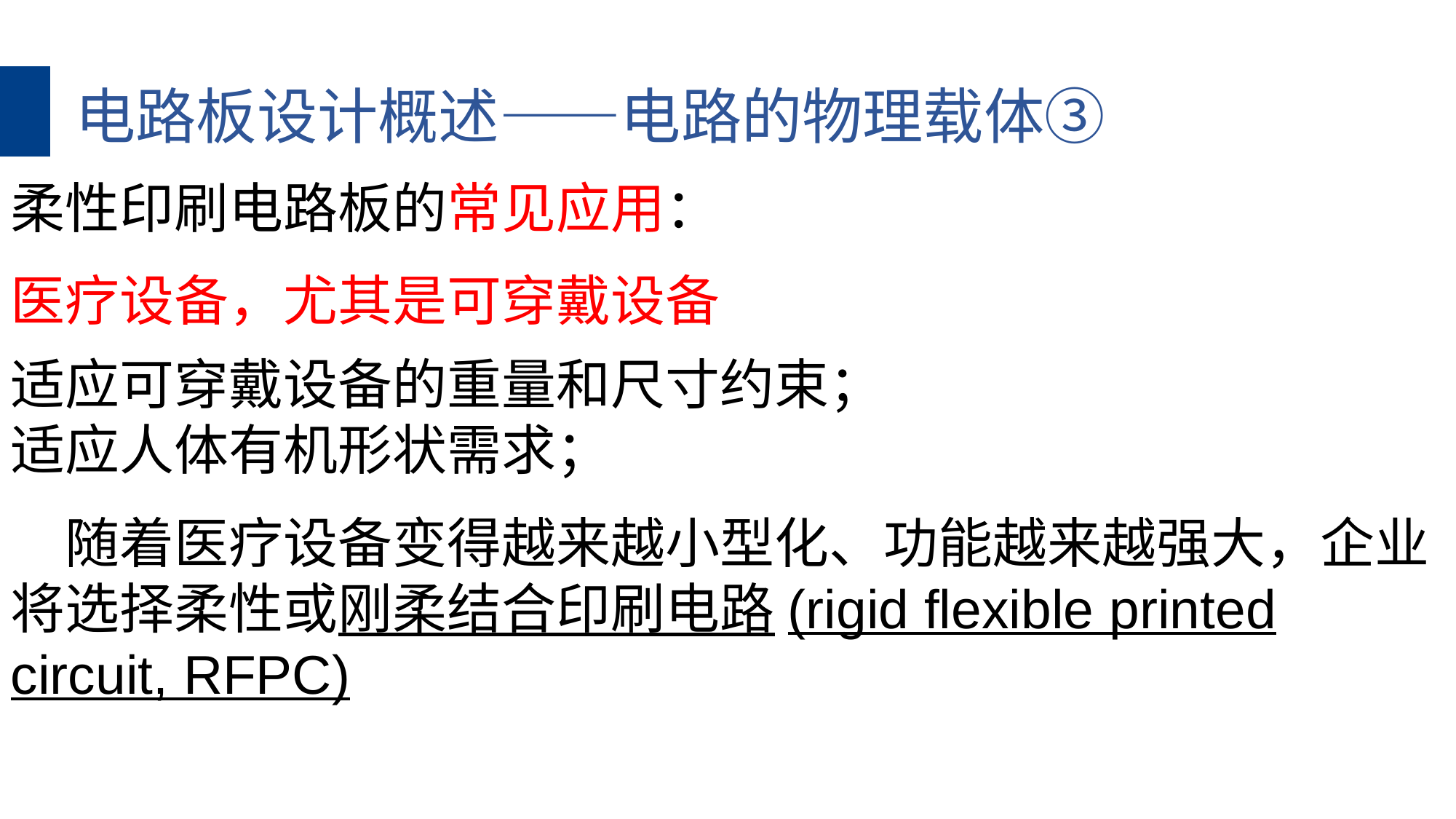

电路板设计概述——电路的物理载体③
柔性印刷电路板的常见应用：
医疗设备，尤其是可穿戴设备
适应可穿戴设备的重量和尺寸约束；
适应人体有机形状需求；
随着医疗设备变得越来越小型化、功能越来越强大，企业将选择柔性或刚柔结合印刷电路(rigid flexible printed circuit, RFPC)